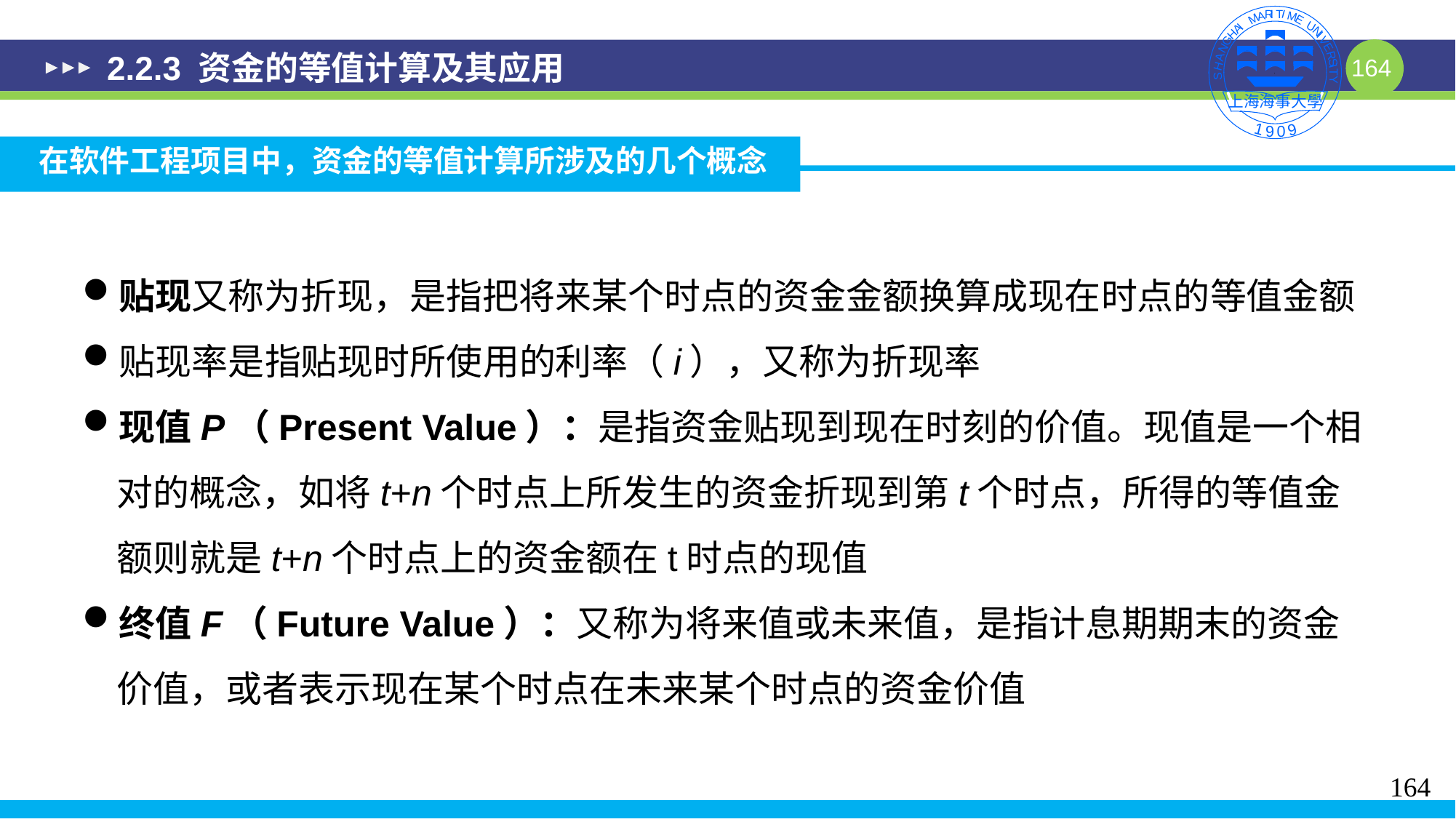

# 2.2.3 资金的等值计算及其应用
   在软件工程项目中，资金的等值计算所涉及的几个概念

贴现又称为折现，是指把将来某个时点的资金金额换算成现在时点的等值金额
贴现率是指贴现时所使用的利率（i），又称为折现率
现值P（Present Value）：是指资金贴现到现在时刻的价值。现值是一个相对的概念，如将t+n个时点上所发生的资金折现到第t个时点，所得的等值金额则就是t+n个时点上的资金额在t时点的现值
终值F（Future Value）：又称为将来值或未来值，是指计息期期末的资金价值，或者表示现在某个时点在未来某个时点的资金价值
164

164